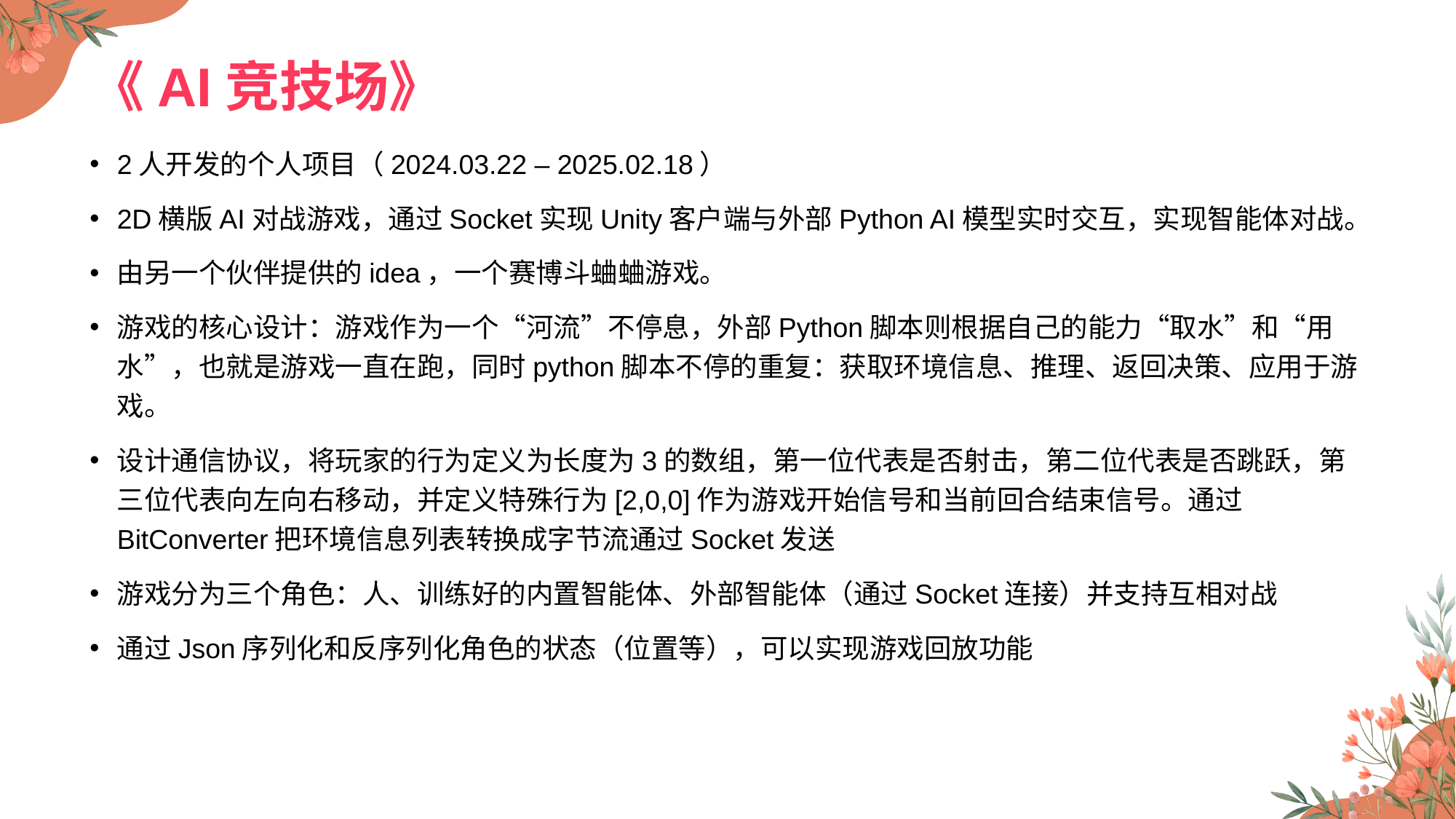

# 《AI竞技场》
2人开发的个人项目（2024.03.22 – 2025.02.18）
2D横版AI对战游戏，通过Socket实现Unity客户端与外部Python AI模型实时交互，实现智能体对战。
由另一个伙伴提供的idea，一个赛博斗蛐蛐游戏。
游戏的核心设计：游戏作为一个“河流”不停息，外部Python脚本则根据自己的能力“取水”和“用水”，也就是游戏一直在跑，同时python脚本不停的重复：获取环境信息、推理、返回决策、应用于游戏。
设计通信协议，将玩家的行为定义为长度为3的数组，第一位代表是否射击，第二位代表是否跳跃，第三位代表向左向右移动，并定义特殊行为[2,0,0]作为游戏开始信号和当前回合结束信号。通过BitConverter把环境信息列表转换成字节流通过Socket发送
游戏分为三个角色：人、训练好的内置智能体、外部智能体（通过Socket连接）并支持互相对战
通过Json序列化和反序列化角色的状态（位置等），可以实现游戏回放功能